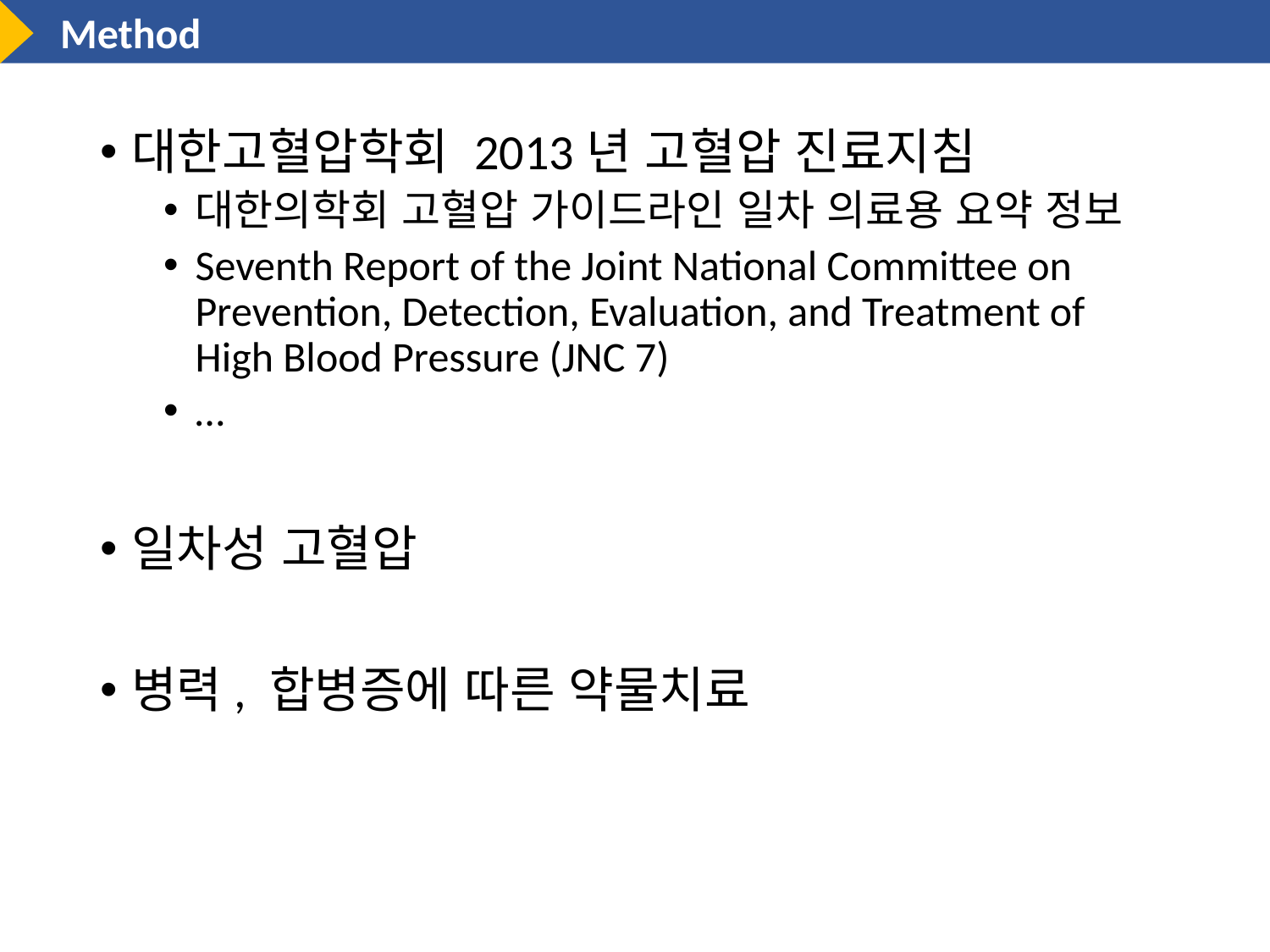

Method

대한고혈압학회 2013년 고혈압 진료지침
대한의학회 고혈압 가이드라인 일차 의료용 요약 정보
Seventh Report of the Joint National Committee on Prevention, Detection, Evaluation, and Treatment of High Blood Pressure (JNC 7)
…

일차성 고혈압

병력, 합병증에 따른 약물치료